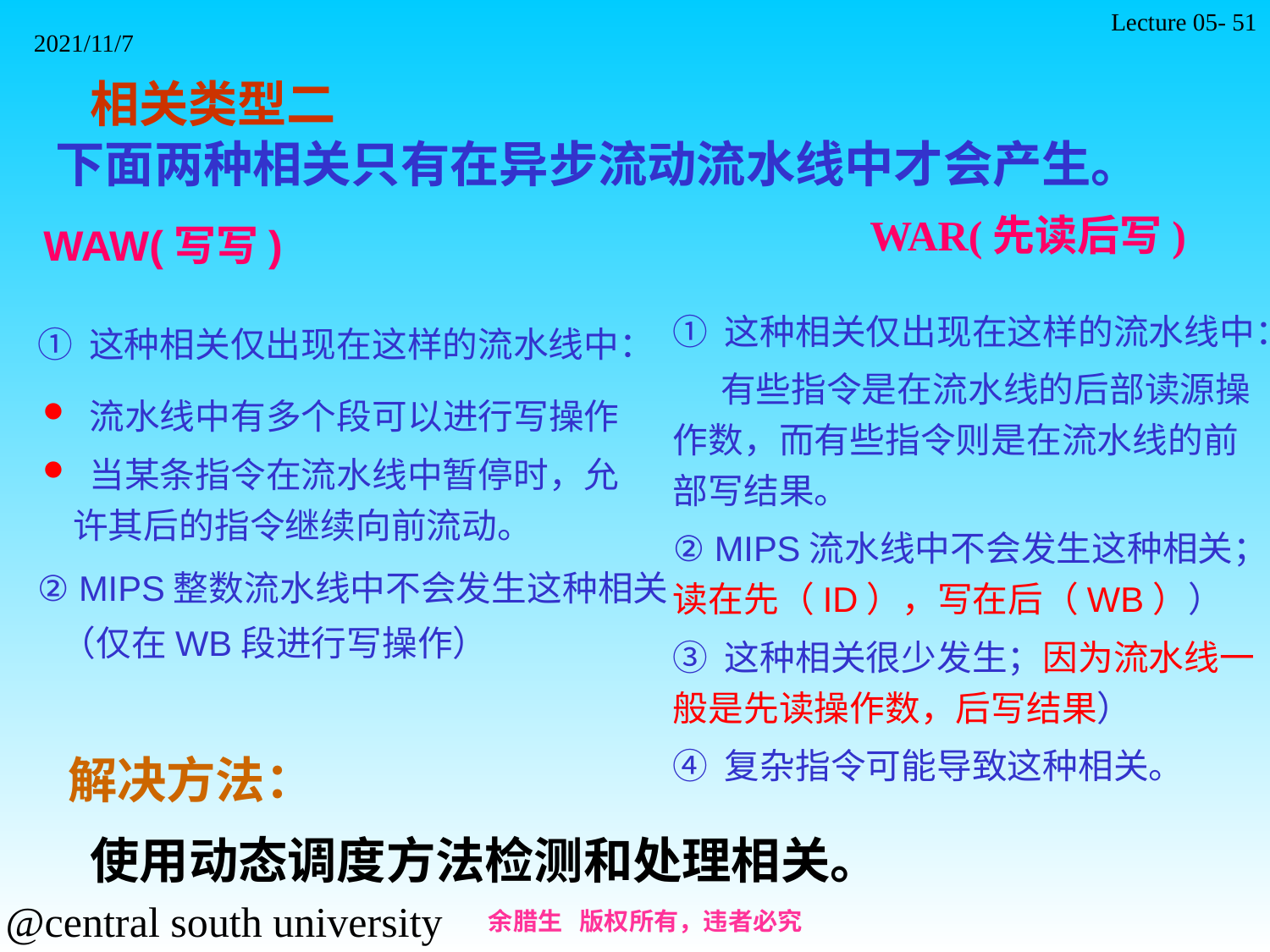

Lecture 05- 51
2021/11/7
  相关类型二
下面两种相关只有在异步流动流水线中才会产生。
WAR(先读后写)
WAW(写写)

① 这种相关仅出现在这样的流水线中：
     有些指令是在流水线的后部读源操作数，而有些指令则是在流水线的前部写结果。
② MIPS流水线中不会发生这种相关；读在先（ID），写在后（WB））
③ 这种相关很少发生；因为流水线一般是先读操作数，后写结果）
④ 复杂指令可能导致这种相关。
① 这种相关仅出现在这样的流水线中：
 流水线中有多个段可以进行写操作
 当某条指令在流水线中暂停时，允许其后的指令继续向前流动。
② MIPS整数流水线中不会发生这种相关
   （仅在WB段进行写操作）
  解决方法：
    使用动态调度方法检测和处理相关。
余腊生   版权所有，违者必究